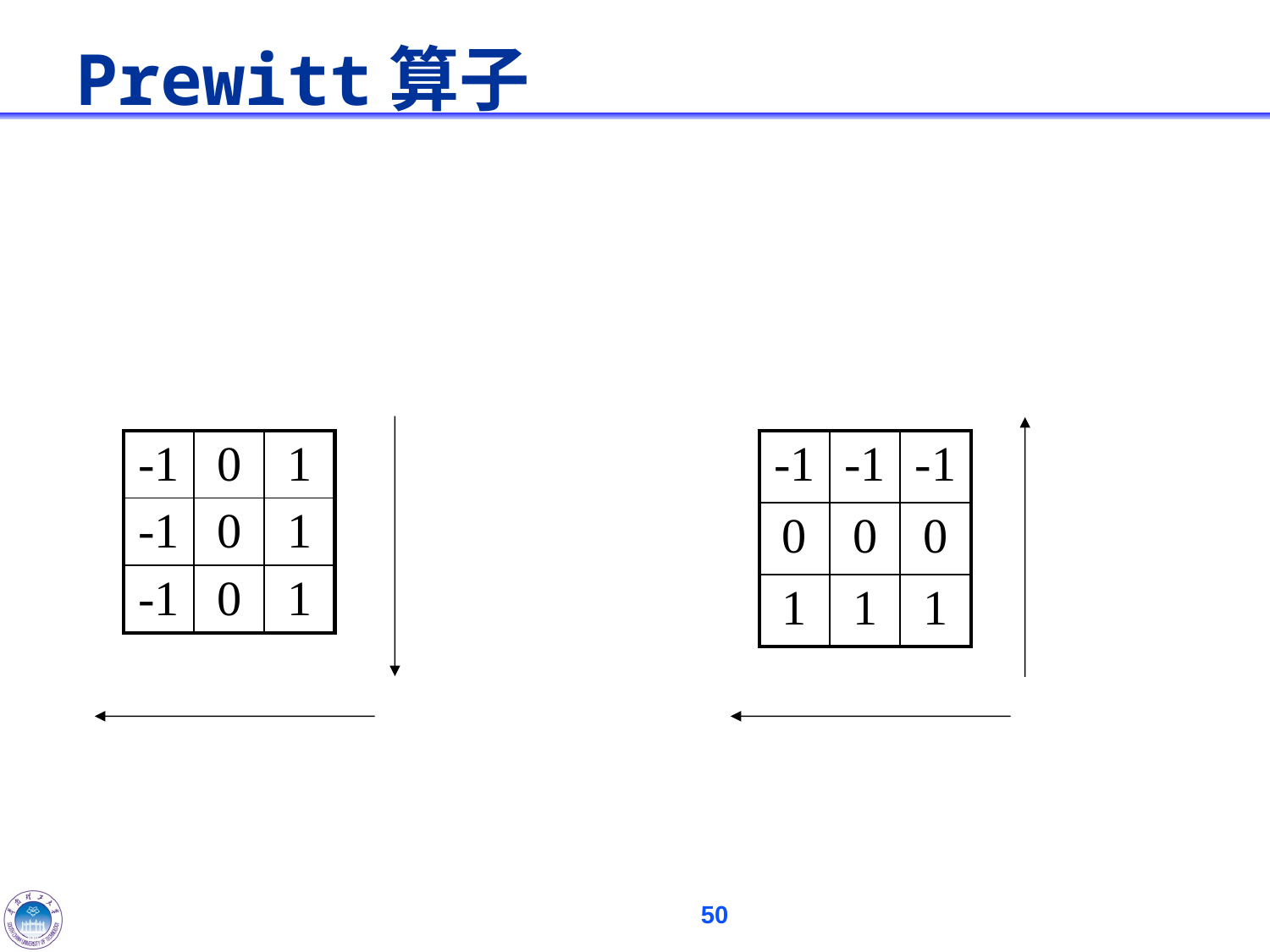

# Prewitt算子
Prewitt算子，近似一阶微分
卷积模版：去噪 + 增强边缘
计算均值，
平滑噪声

检测水平边缘
| -1 | 0 | 1 |
| --- | --- | --- |
| -1 | 0 | 1 |
| -1 | 0 | 1 |
| -1 | -1 | -1 |
| --- | --- | --- |
| 0 | 0 | 0 |
| 1 | 1 | 1 |

检测竖直边缘
计算均值，
平滑噪声